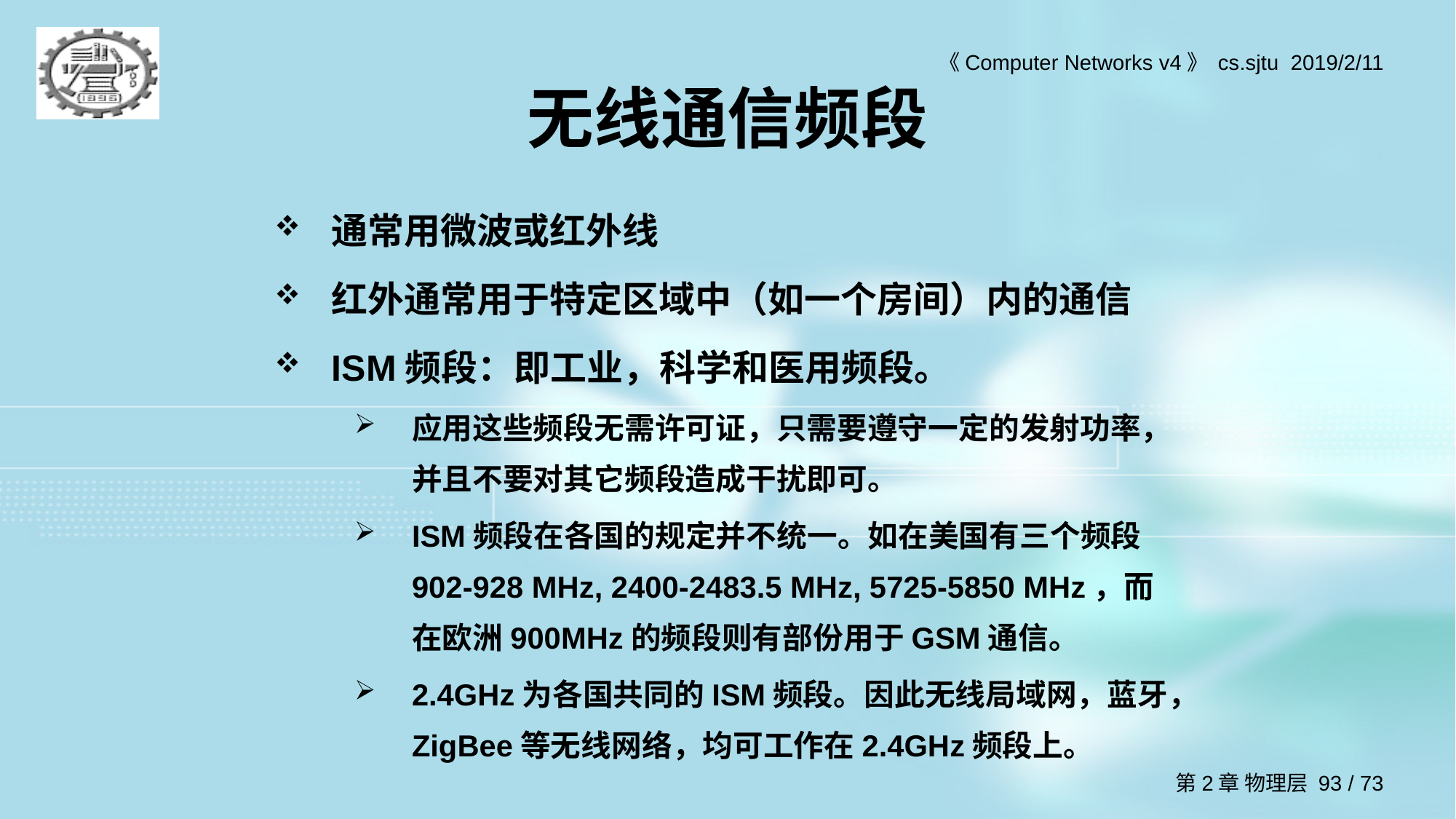

# 无线通信频段
通常用微波或红外线
红外通常用于特定区域中（如一个房间）内的通信
ISM频段：即工业，科学和医用频段。
应用这些频段无需许可证，只需要遵守一定的发射功率，并且不要对其它频段造成干扰即可。
ISM频段在各国的规定并不统一。如在美国有三个频段902-928 MHz, 2400-2483.5 MHz, 5725-5850 MHz，而在欧洲900MHz的频段则有部份用于GSM通信。
2.4GHz为各国共同的ISM频段。因此无线局域网，蓝牙，ZigBee等无线网络，均可工作在2.4GHz频段上。